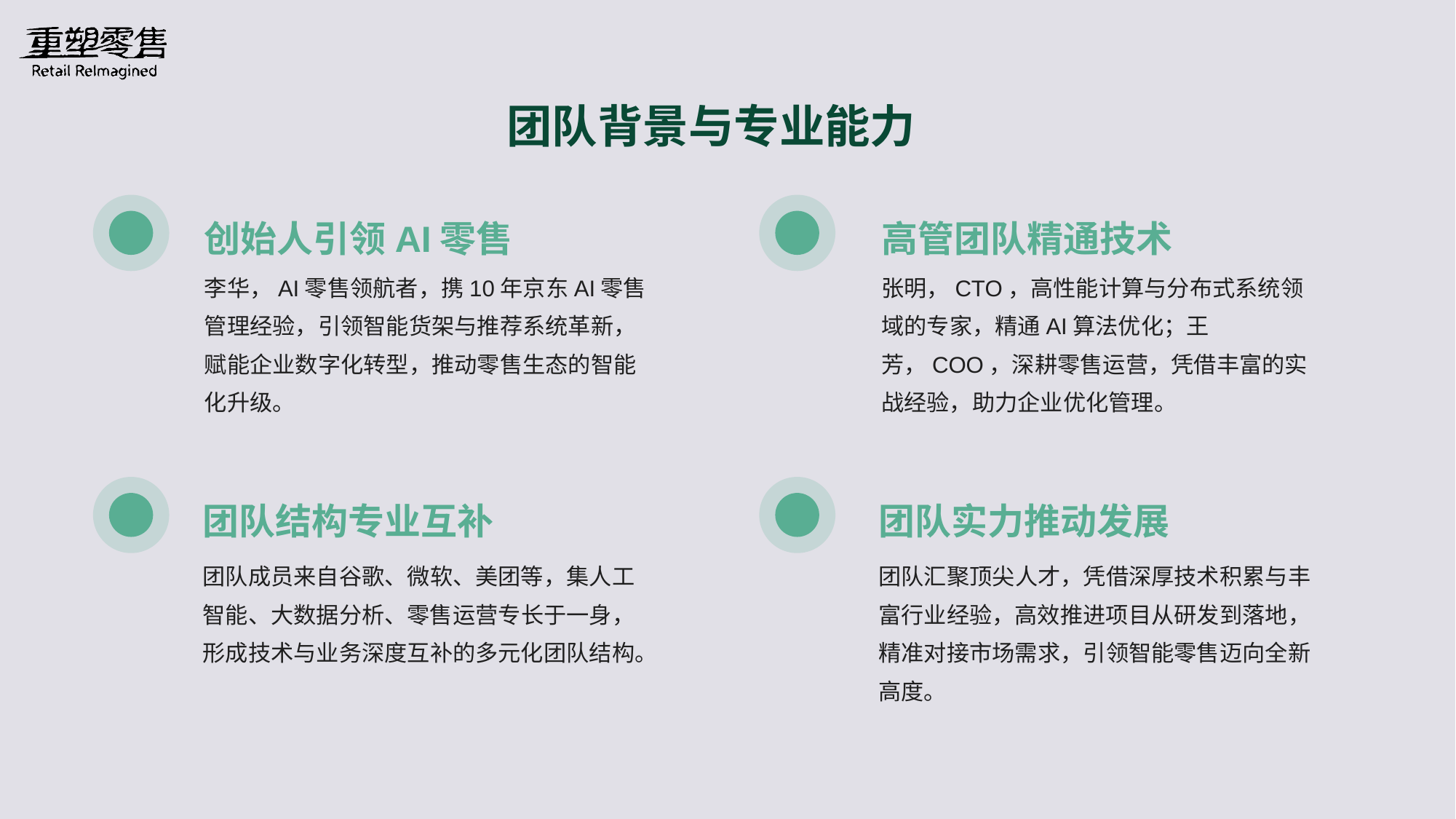

团队背景与专业能力
创始人引领AI零售
高管团队精通技术

李华，AI零售领航者，携10年京东AI零售管理经验，引领智能货架与推荐系统革新，赋能企业数字化转型，推动零售生态的智能化升级。
张明，CTO，高性能计算与分布式系统领域的专家，精通AI算法优化；王芳，COO，深耕零售运营，凭借丰富的实战经验，助力企业优化管理。
团队结构专业互补
团队实力推动发展

团队成员来自谷歌、微软、美团等，集人工智能、大数据分析、零售运营专长于一身，形成技术与业务深度互补的多元化团队结构。
团队汇聚顶尖人才，凭借深厚技术积累与丰富行业经验，高效推进项目从研发到落地，精准对接市场需求，引领智能零售迈向全新高度。